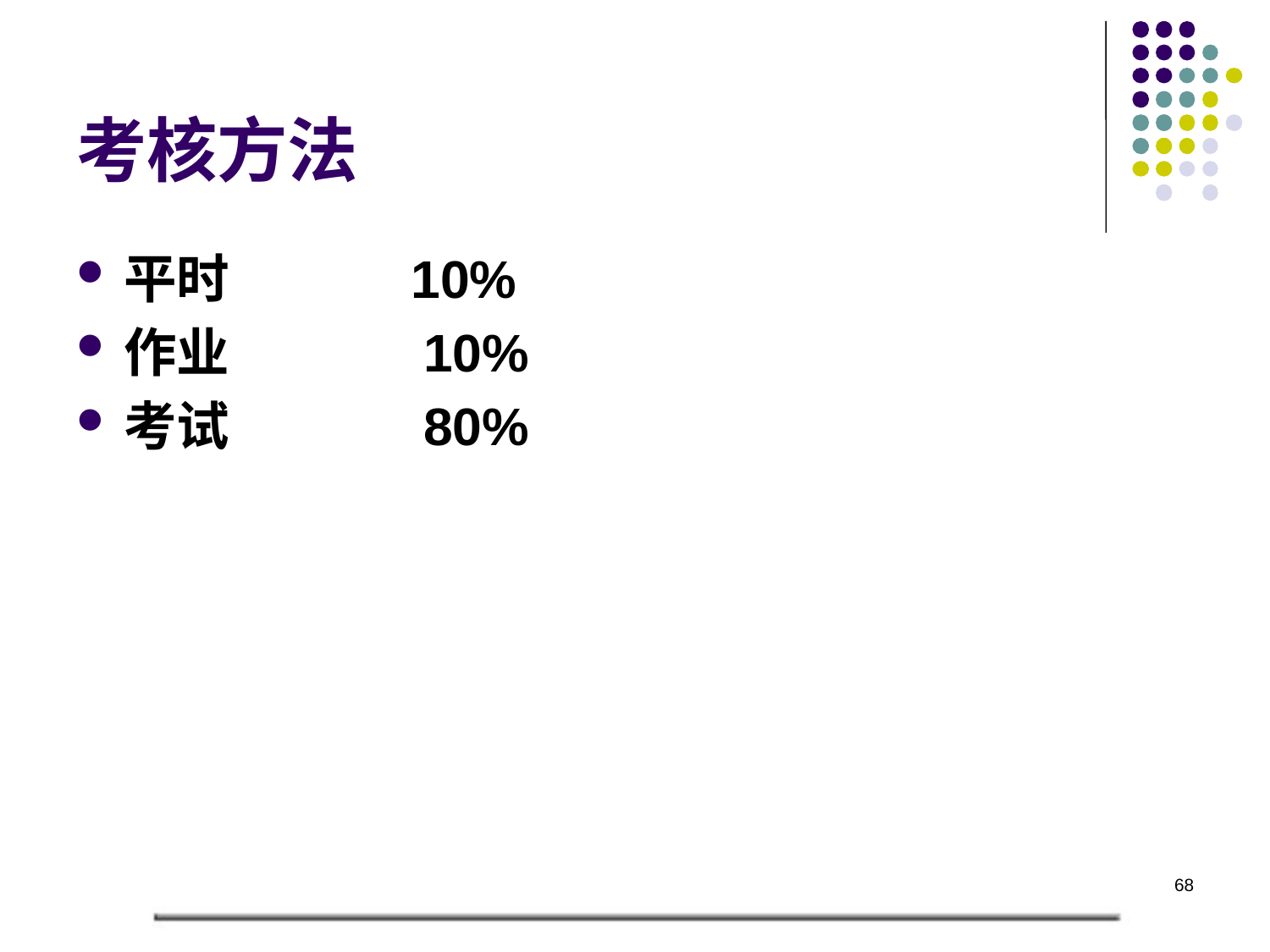

# 考核方法
平时              10%
作业               10%
考试               80%
68